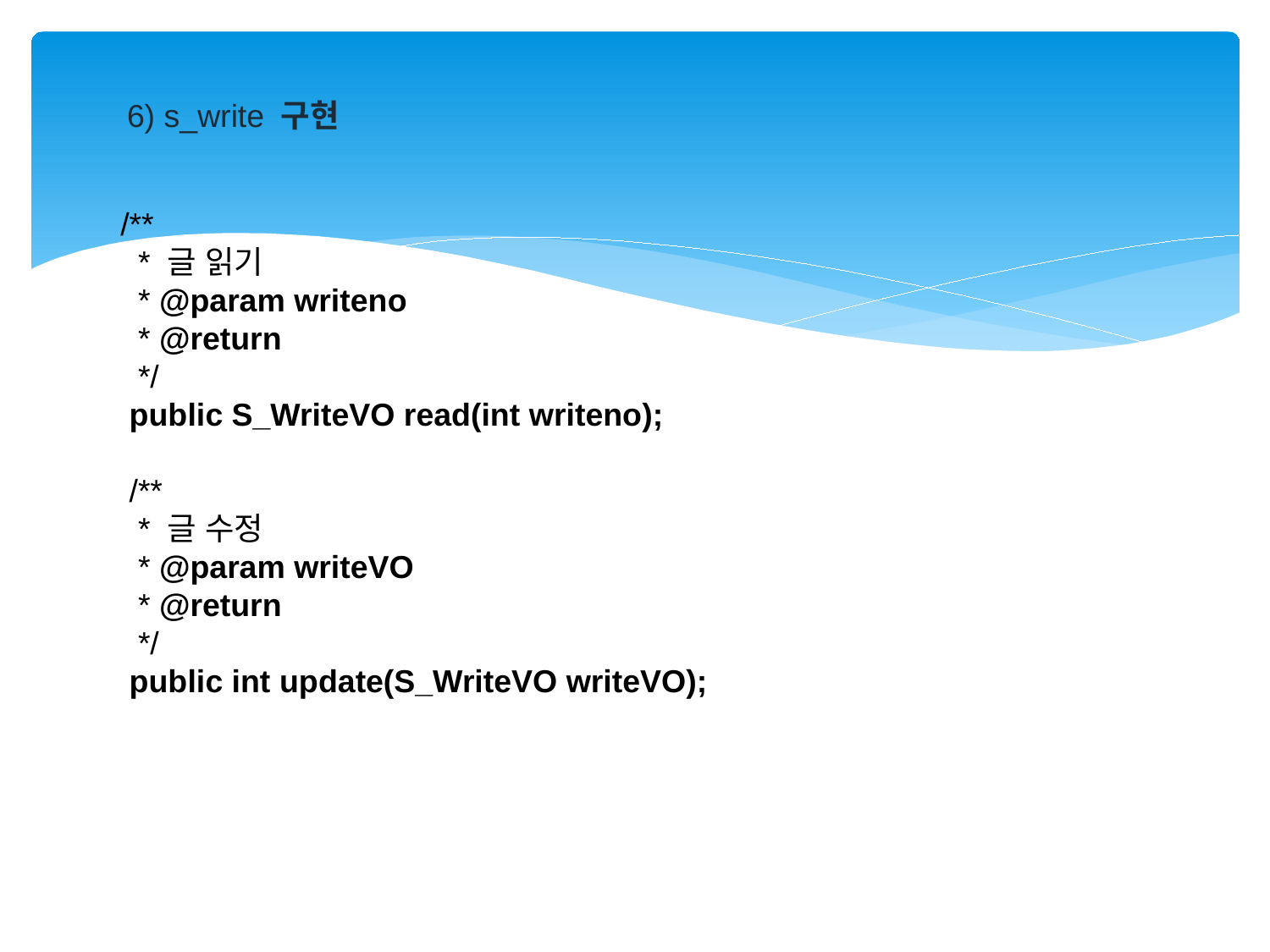

6) s_write 구현
 /**
   * 글 읽기
   * @param writeno
   * @return
   */
  public S_WriteVO read(int writeno);

  /**
   * 글 수정
   * @param writeVO
   * @return
   */
  public int update(S_WriteVO writeVO);